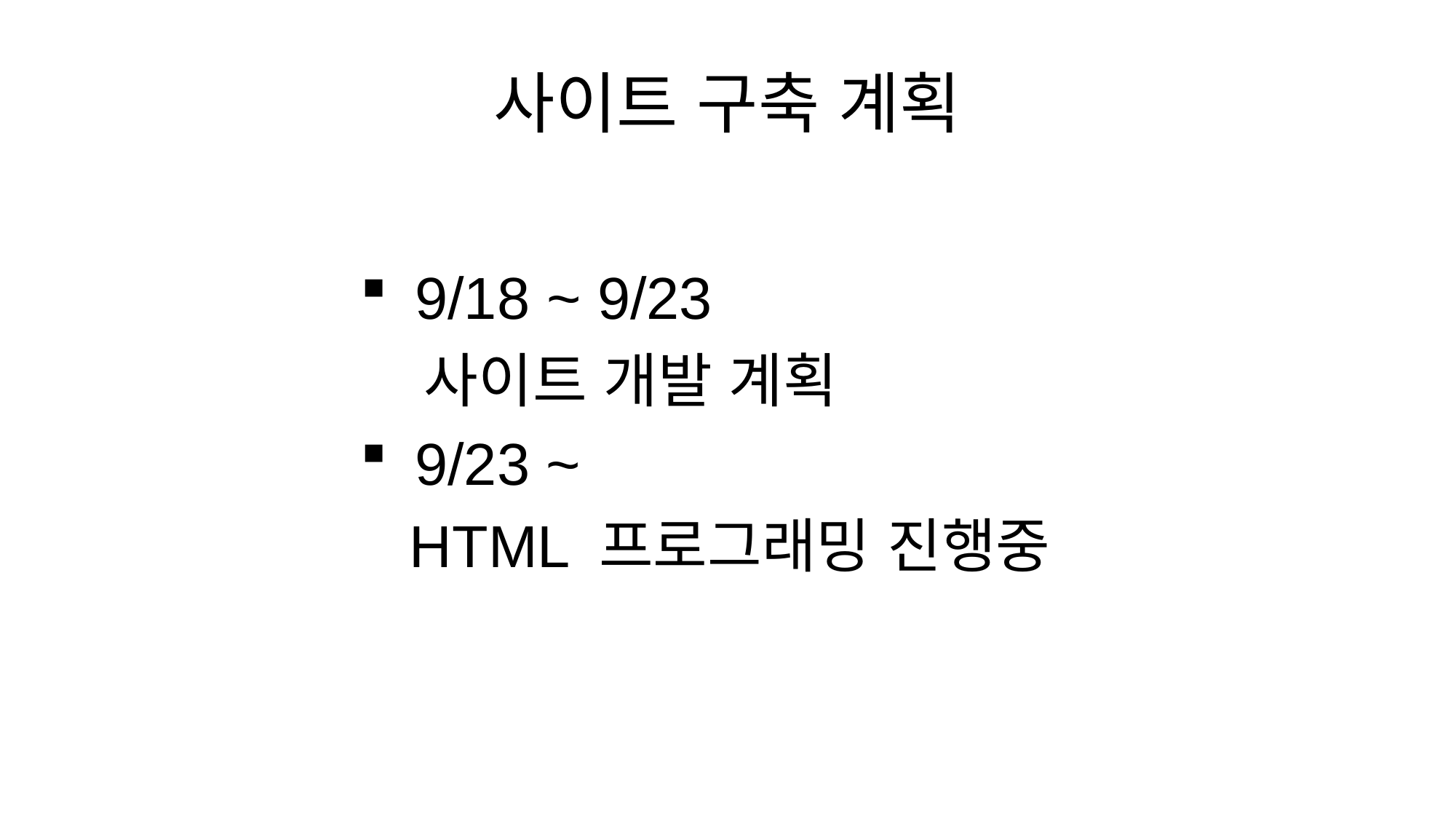

# 사이트 구축 계획
9/18 ~ 9/23
   사이트 개발 계획
9/23 ~
   HTML 프로그래밍 진행중